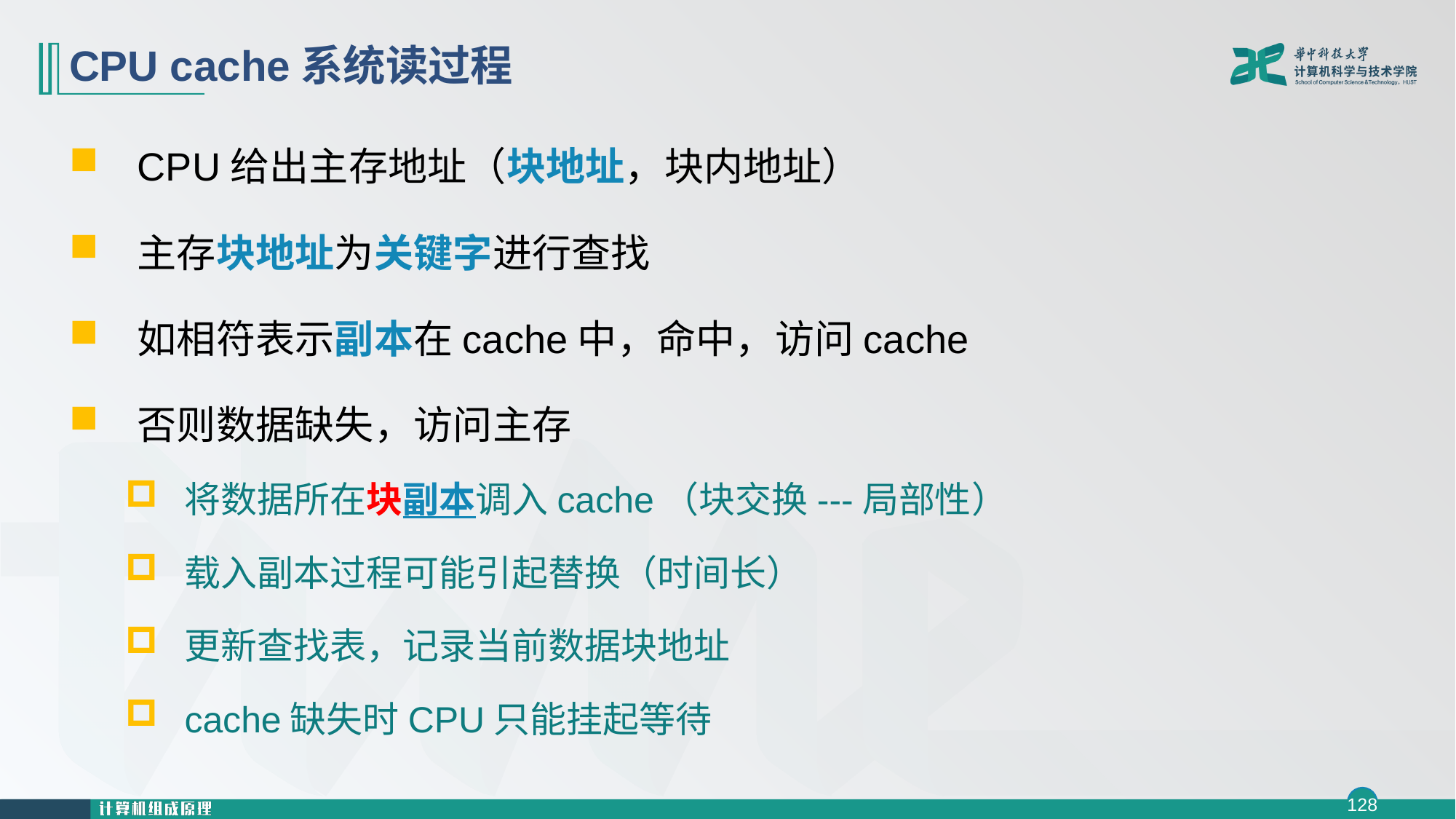

# CPU cache系统读过程
CPU给出主存地址（块地址，块内地址）
主存块地址为关键字进行查找
如相符表示副本在cache中，命中，访问cache
否则数据缺失，访问主存
将数据所在块副本调入cache（块交换---局部性）
载入副本过程可能引起替换（时间长）
更新查找表，记录当前数据块地址
cache缺失时CPU只能挂起等待